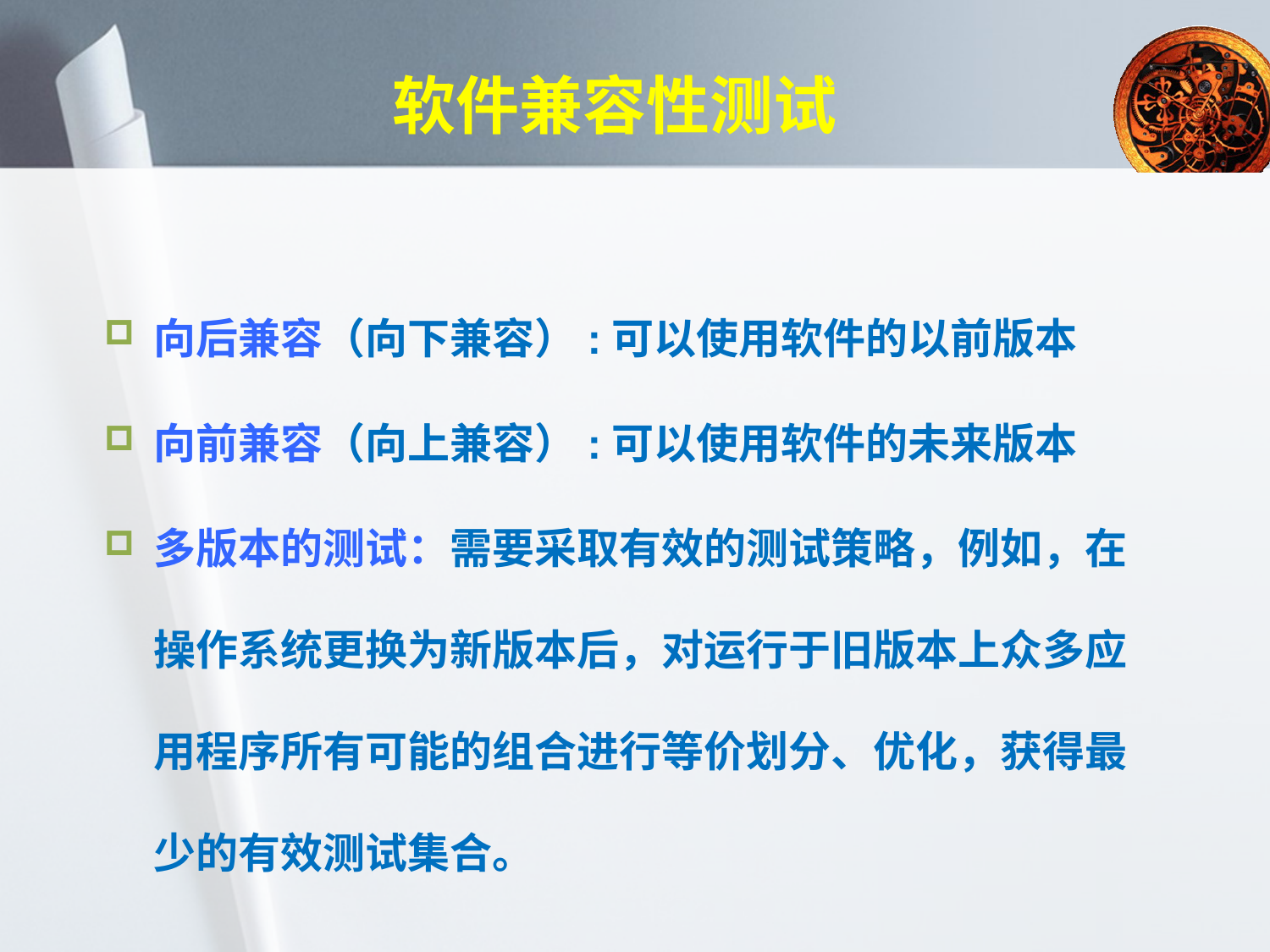

# 软件兼容性测试
向后兼容（向下兼容）:可以使用软件的以前版本
向前兼容（向上兼容）:可以使用软件的未来版本
多版本的测试：需要采取有效的测试策略，例如，在操作系统更换为新版本后，对运行于旧版本上众多应用程序所有可能的组合进行等价划分、优化，获得最少的有效测试集合。